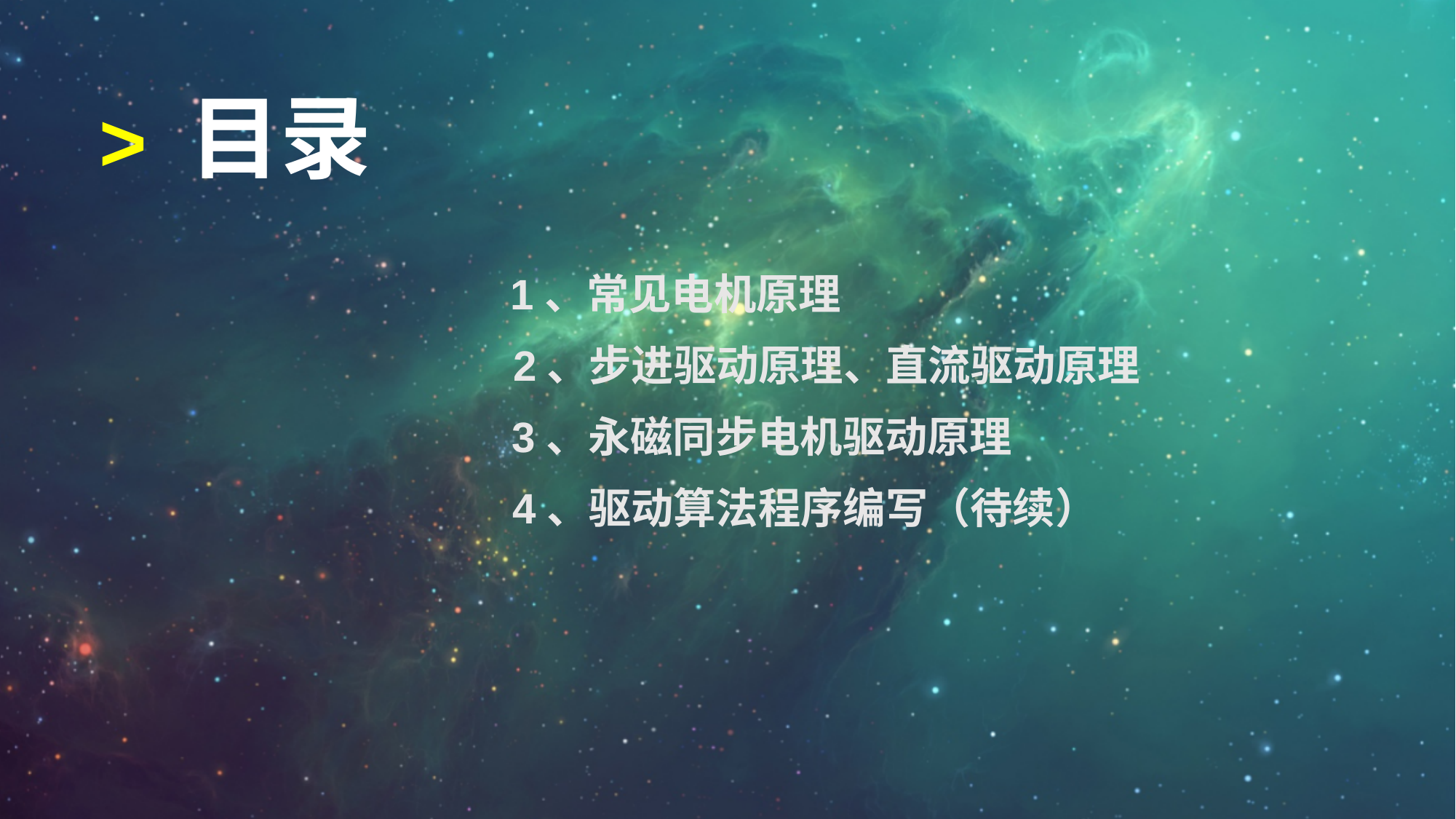

> 目录
1、常见电机原理
2、步进驱动原理、直流驱动原理
3、永磁同步电机驱动原理
4、驱动算法程序编写（待续）